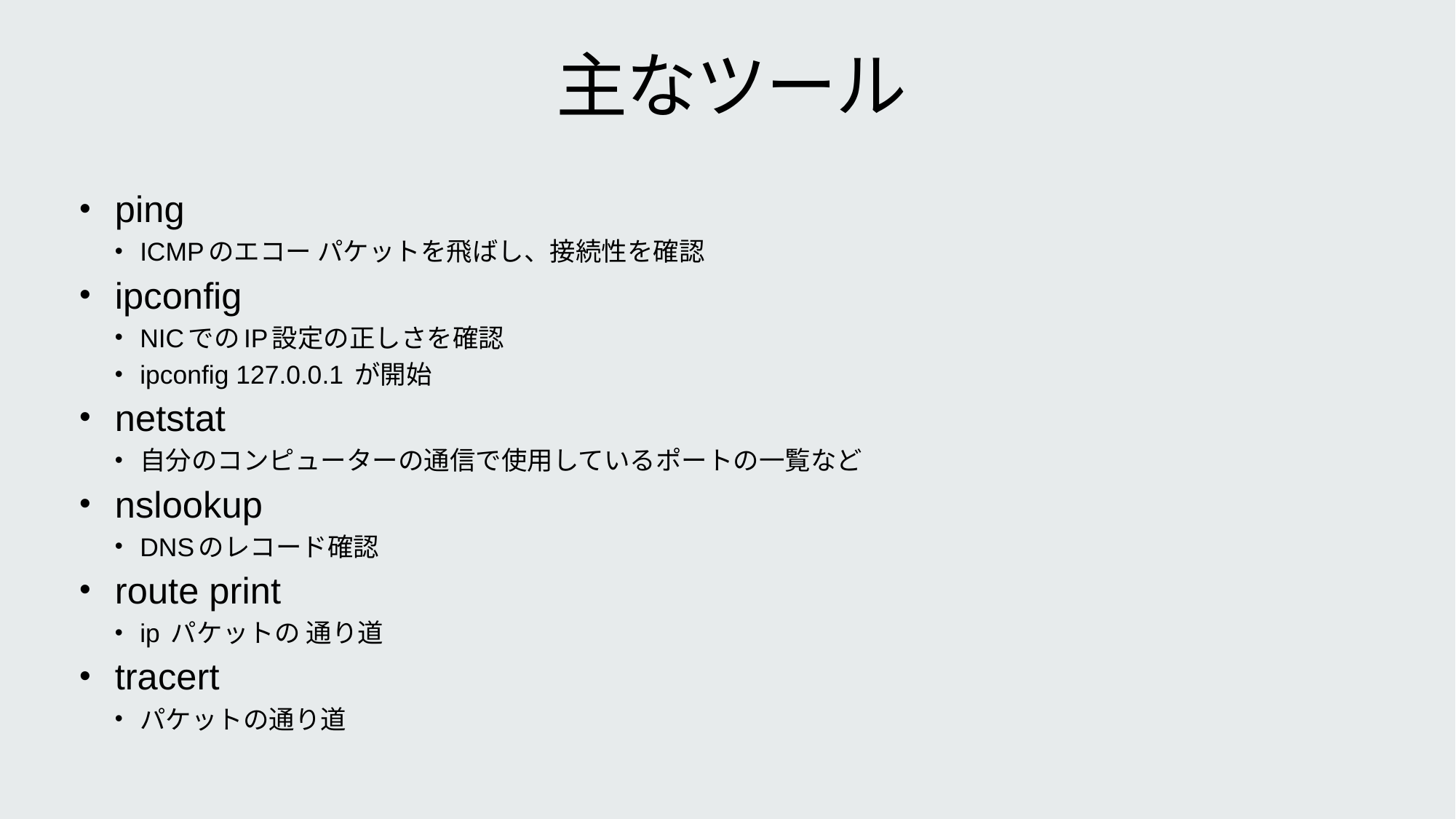

# 主なツール
ping
ICMPのエコー パケットを飛ばし、接続性を確認
ipconfig
NICでのIP設定の正しさを確認
ipconfig 127.0.0.1 が開始
netstat
自分のコンピューターの通信で使用しているポートの一覧など
nslookup
DNSのレコード確認
route print
ip パケットの 通り道
tracert
パケットの通り道